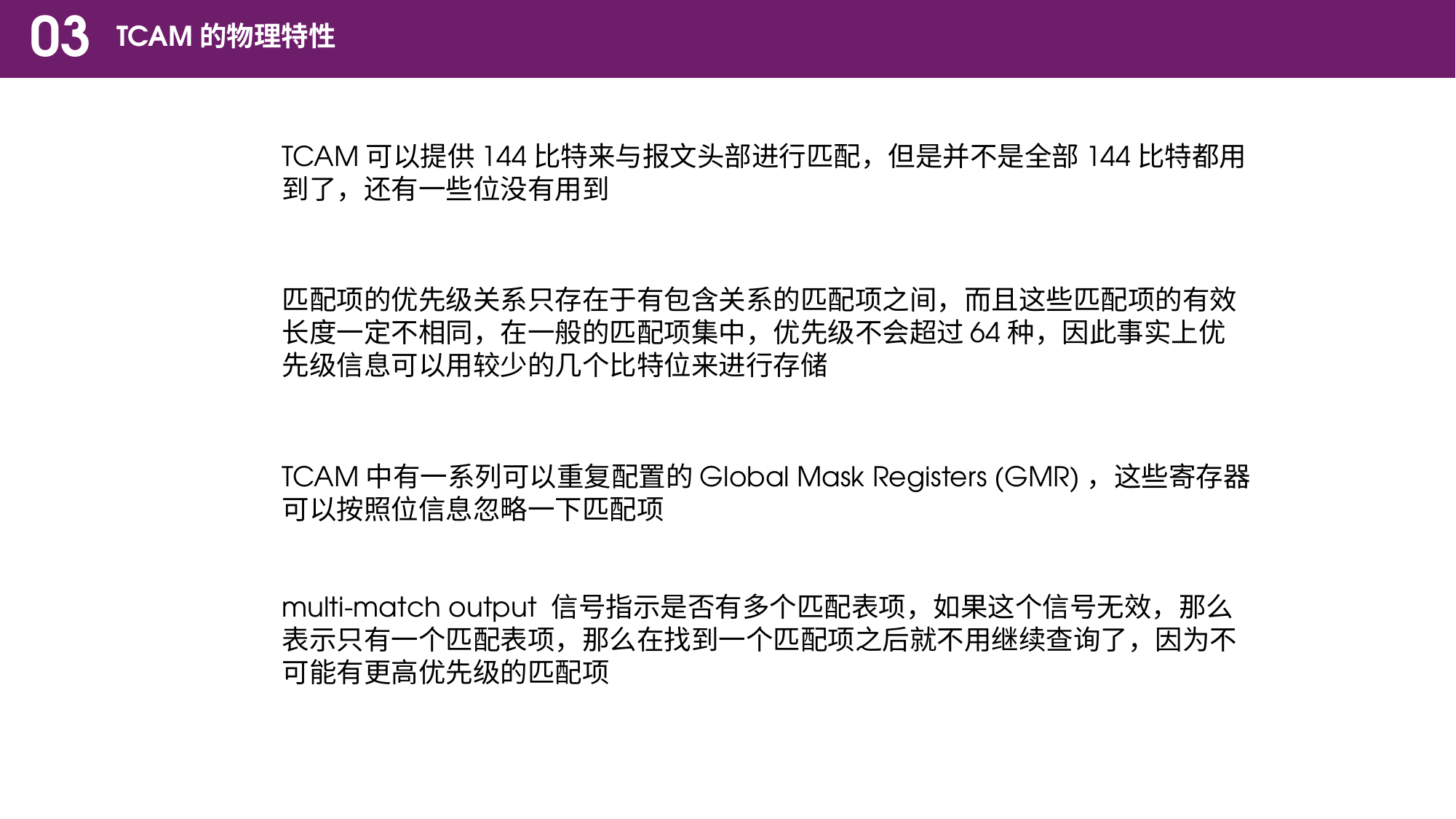

03
TCAM的物理特性
TCAM可以提供144比特来与报文头部进行匹配，但是并不是全部144比特都用到了，还有一些位没有用到
匹配项的优先级关系只存在于有包含关系的匹配项之间，而且这些匹配项的有效长度一定不相同，在一般的匹配项集中，优先级不会超过64种，因此事实上优先级信息可以用较少的几个比特位来进行存储
TCAM中有一系列可以重复配置的Global Mask Registers (GMR)，这些寄存器可以按照位信息忽略一下匹配项
multi-match output 信号指示是否有多个匹配表项，如果这个信号无效，那么表示只有一个匹配表项，那么在找到一个匹配项之后就不用继续查询了，因为不可能有更高优先级的匹配项